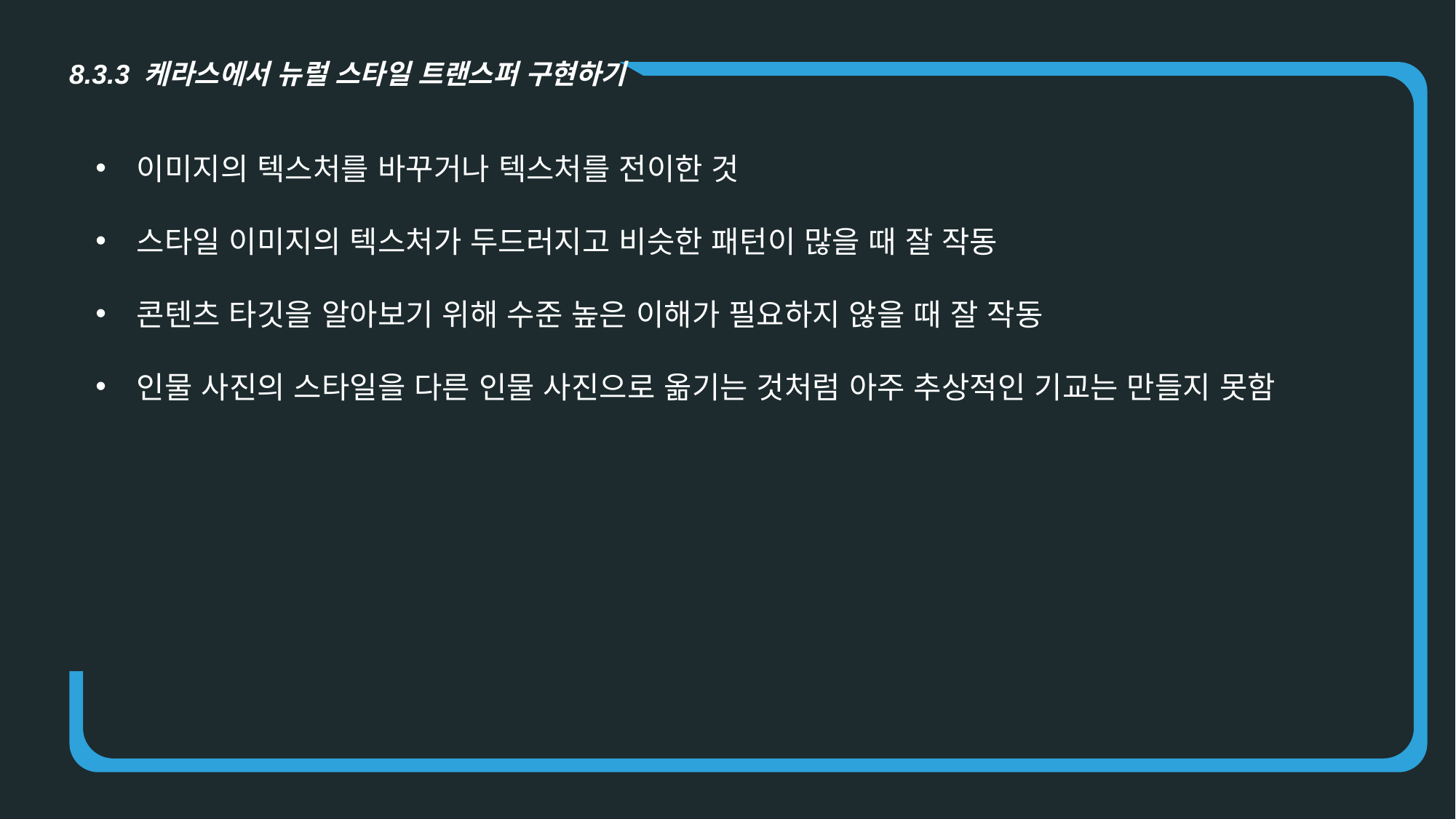

8.3.3 케라스에서 뉴럴 스타일 트랜스퍼 구현하기

이미지의 텍스처를 바꾸거나 텍스처를 전이한 것

스타일 이미지의 텍스처가 두드러지고 비슷한 패턴이 많을 때 잘 작동

콘텐츠 타깃을 알아보기 위해 수준 높은 이해가 필요하지 않을 때 잘 작동

인물 사진의 스타일을 다른 인물 사진으로 옮기는 것처럼 아주 추상적인 기교는 만들지 못함